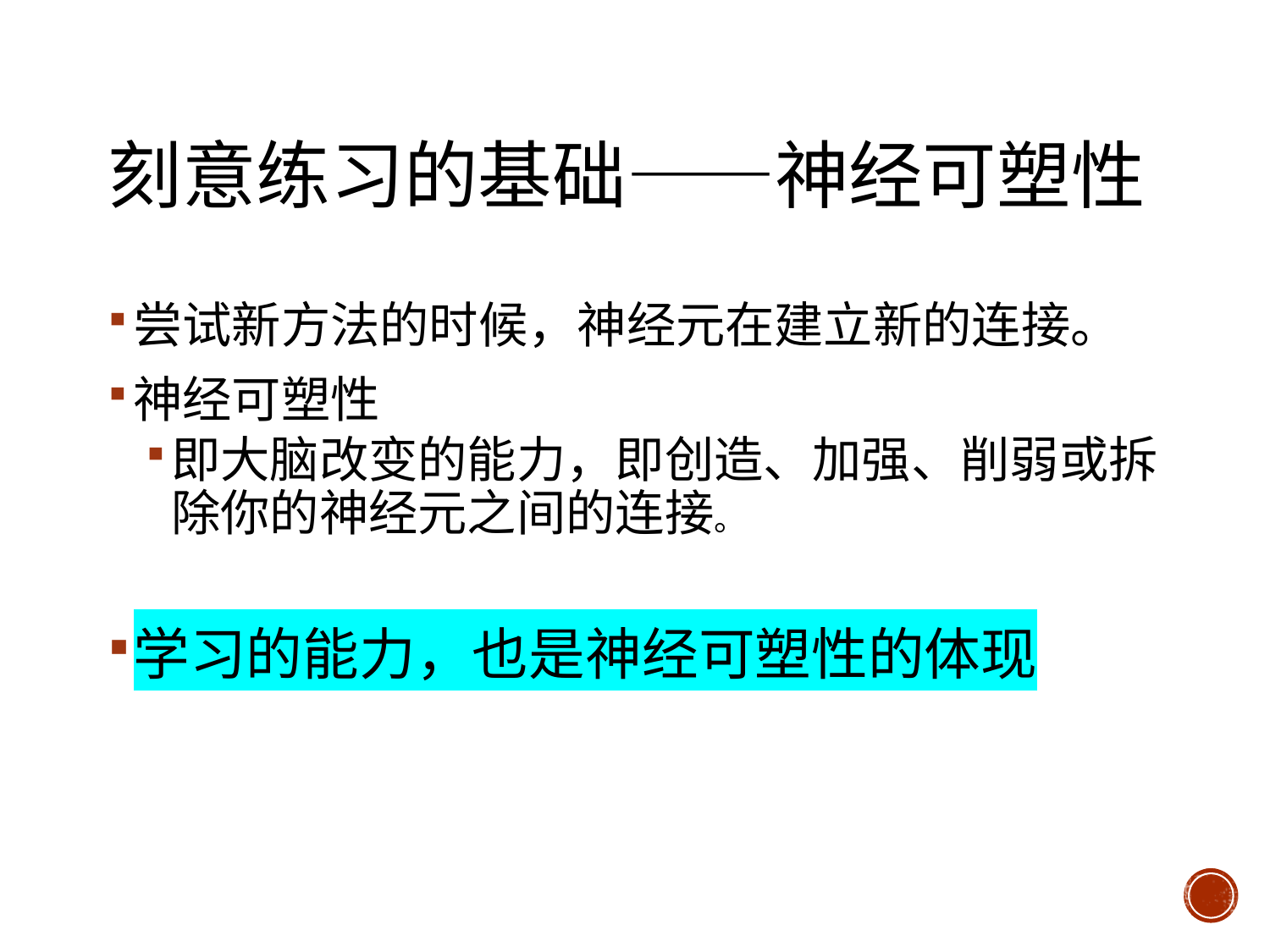

# 刻意练习的基础——神经可塑性
尝试新方法的时候，神经元在建立新的连接。
神经可塑性
即大脑改变的能力，即创造、加强、削弱或拆除你的神经元之间的连接。

学习的能力，也是神经可塑性的体现